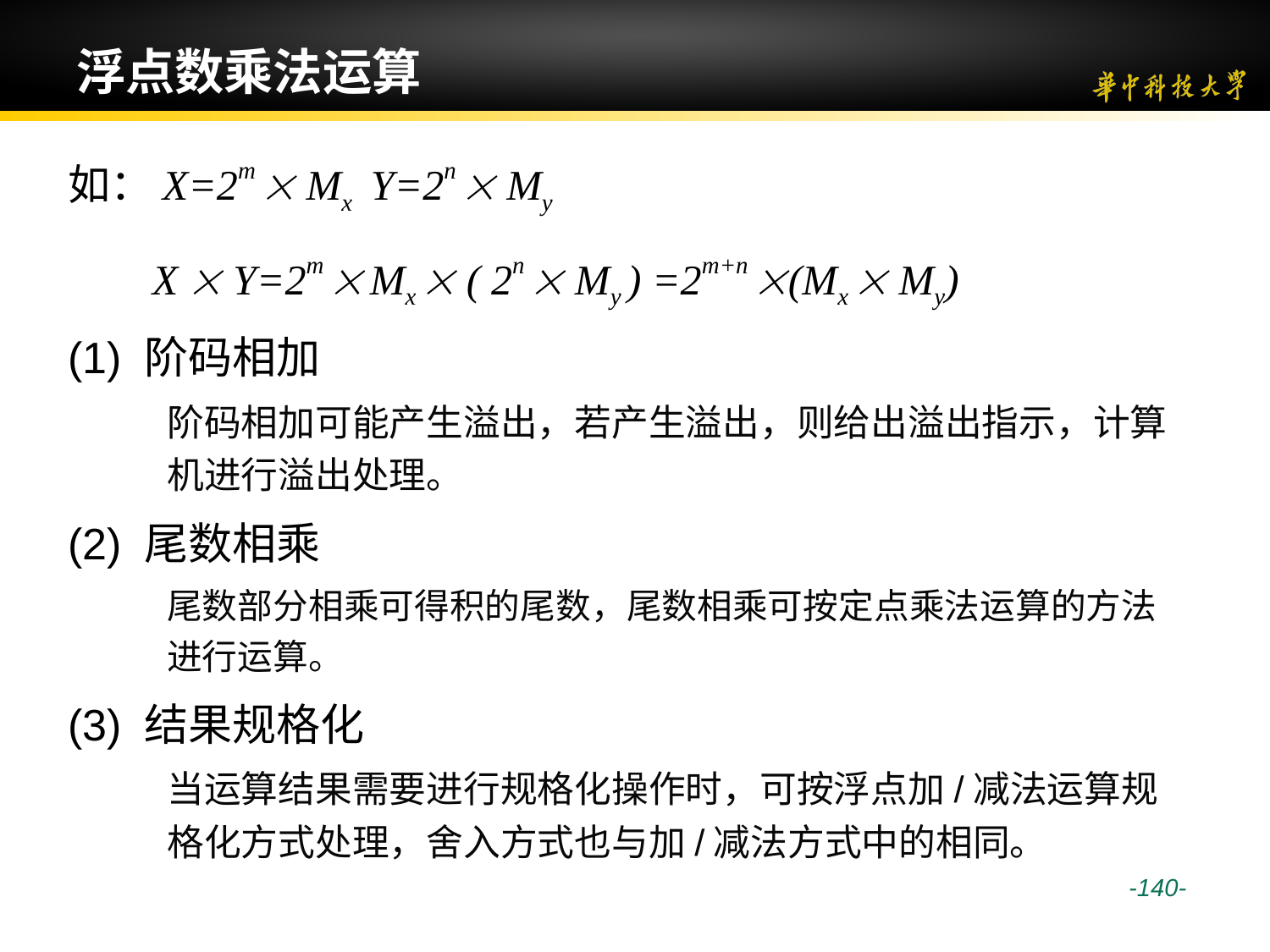

# 浮点数乘法运算
如：X=2m × Mx   Y=2n × My
        X × Y=2m × Mx × ( 2n × My ) =2m+n ×(Mx × My)
(1) 阶码相加
阶码相加可能产生溢出，若产生溢出，则给出溢出指示，计算机进行溢出处理。
(2) 尾数相乘
尾数部分相乘可得积的尾数，尾数相乘可按定点乘法运算的方法进行运算。
(3) 结果规格化
当运算结果需要进行规格化操作时，可按浮点加/减法运算规格化方式处理，舍入方式也与加/减法方式中的相同。

 -140-